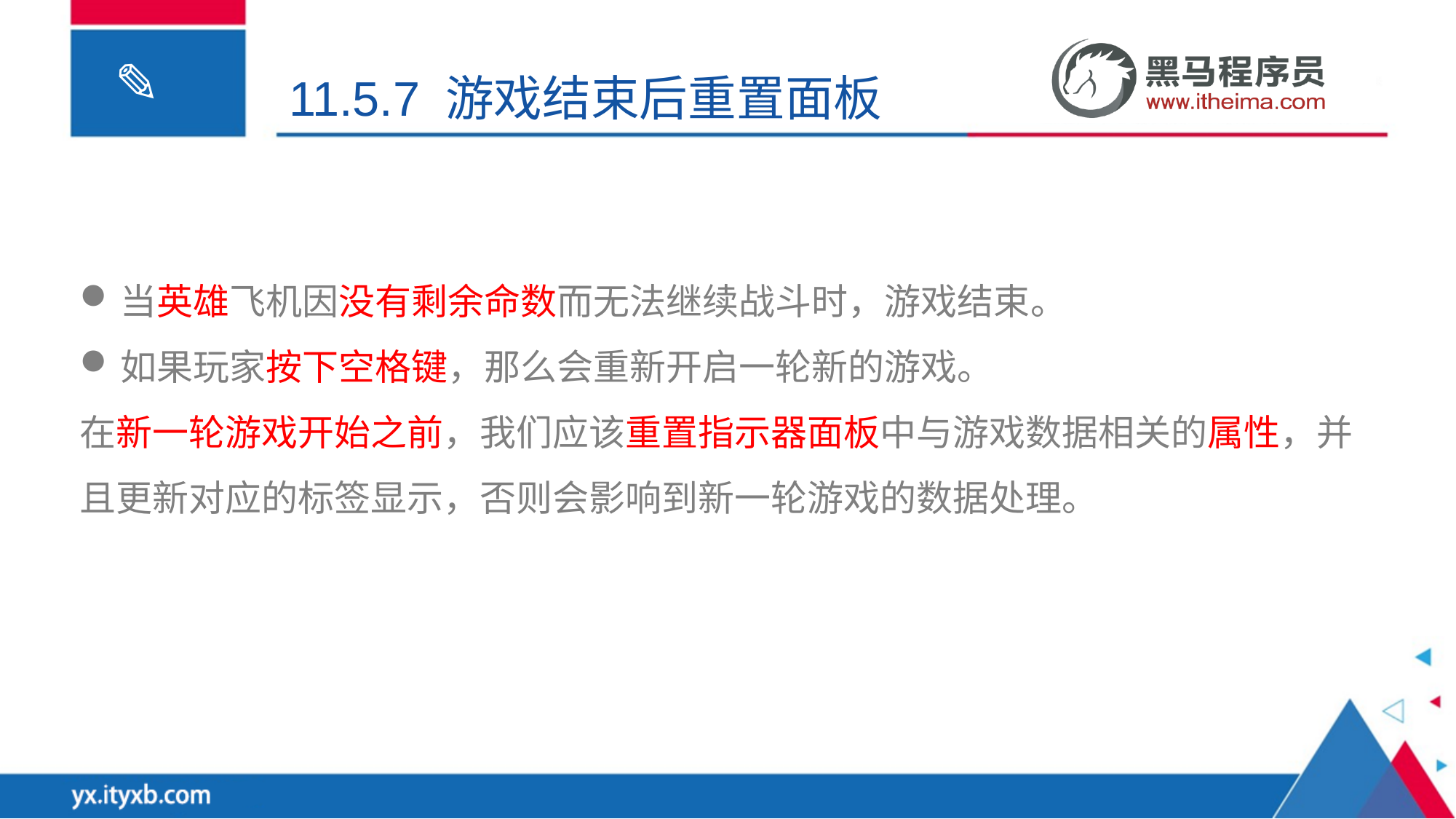

11.5.7 游戏结束后重置面板
当英雄飞机因没有剩余命数而无法继续战斗时，游戏结束。
如果玩家按下空格键，那么会重新开启一轮新的游戏。
在新一轮游戏开始之前，我们应该重置指示器面板中与游戏数据相关的属性，并且更新对应的标签显示，否则会影响到新一轮游戏的数据处理。